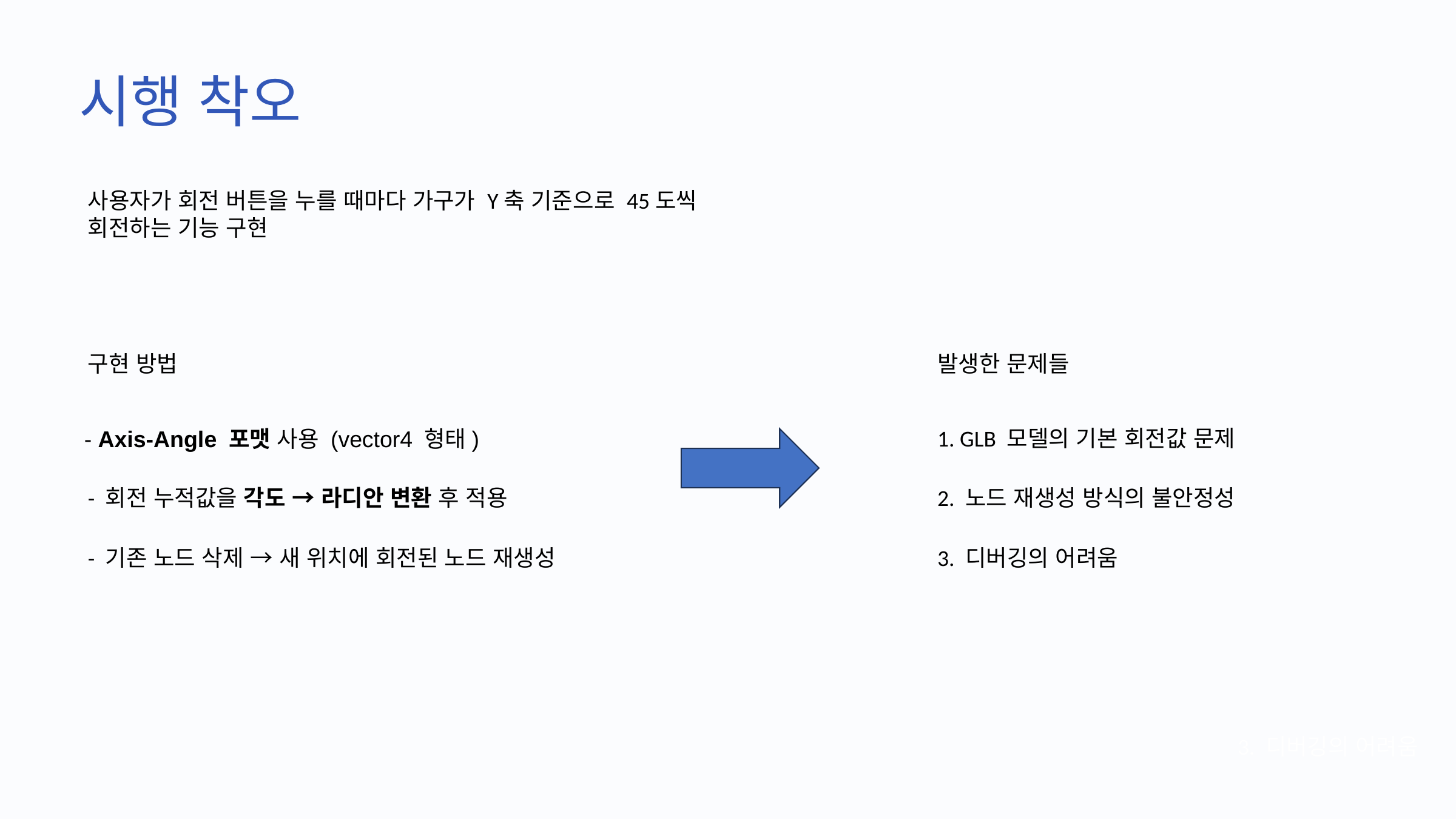

시행 착오
사용자가 회전 버튼을 누를 때마다 가구가 Y축 기준으로 45도씩
회전하는 기능 구현
구현 방법
발생한 문제들
1. GLB 모델의 기본 회전값 문제
- Axis-Angle 포맷 사용 (vector4 형태)

- 회전 누적값을 각도 → 라디안 변환 후 적용
2. 노드 재생성 방식의 불안정성
- 기존 노드 삭제 → 새 위치에 회전된 노드 재생성
3. 디버깅의 어려움
3. 디버깅의 어려움